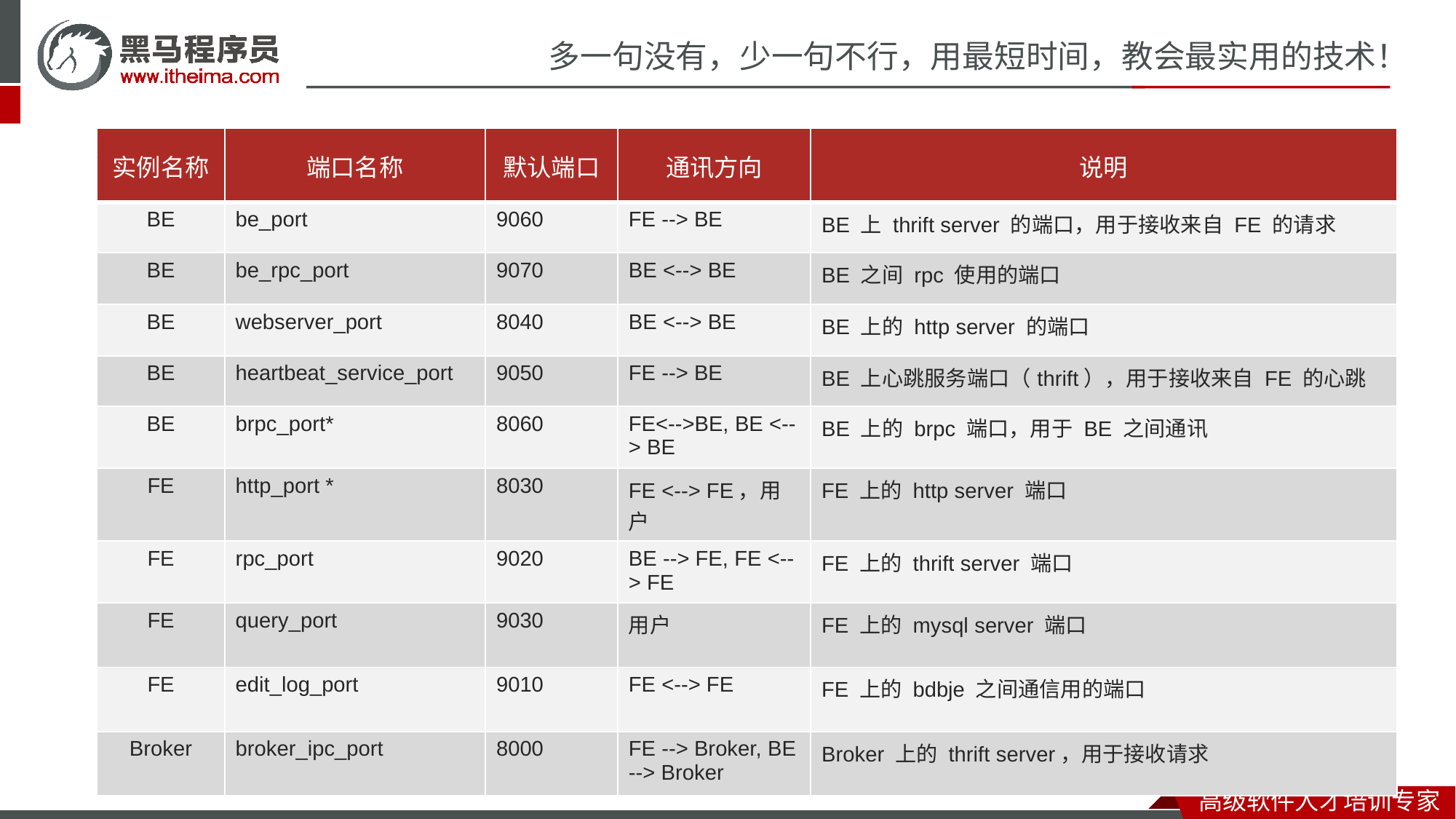

# 软硬件需求-Doris端口说明
| 实例名称 | 端口名称 | 默认端口 | 通讯方向 | 说明 |
| --- | --- | --- | --- | --- |
| BE | be\_port | 9060 | FE --> BE | BE 上 thrift server 的端口，用于接收来自 FE 的请求 |
| BE | be\_rpc\_port | 9070 | BE <--> BE | BE 之间 rpc 使用的端口 |
| BE | webserver\_port | 8040 | BE <--> BE | BE 上的 http server 的端口 |
| BE | heartbeat\_service\_port | 9050 | FE --> BE | BE 上心跳服务端口（thrift），用于接收来自 FE 的心跳 |
| BE | brpc\_port\* | 8060 | FE<-->BE, BE <--> BE | BE 上的 brpc 端口，用于 BE 之间通讯 |
| FE | http\_port \* | 8030 | FE <--> FE，用户 | FE 上的 http server 端口 |
| FE | rpc\_port | 9020 | BE --> FE, FE <--> FE | FE 上的 thrift server 端口 |
| FE | query\_port | 9030 | 用户 | FE 上的 mysql server 端口 |
| FE | edit\_log\_port | 9010 | FE <--> FE | FE 上的 bdbje 之间通信用的端口 |
| Broker | broker\_ipc\_port | 8000 | FE --> Broker, BE --> Broker | Broker 上的 thrift server，用于接收请求 |